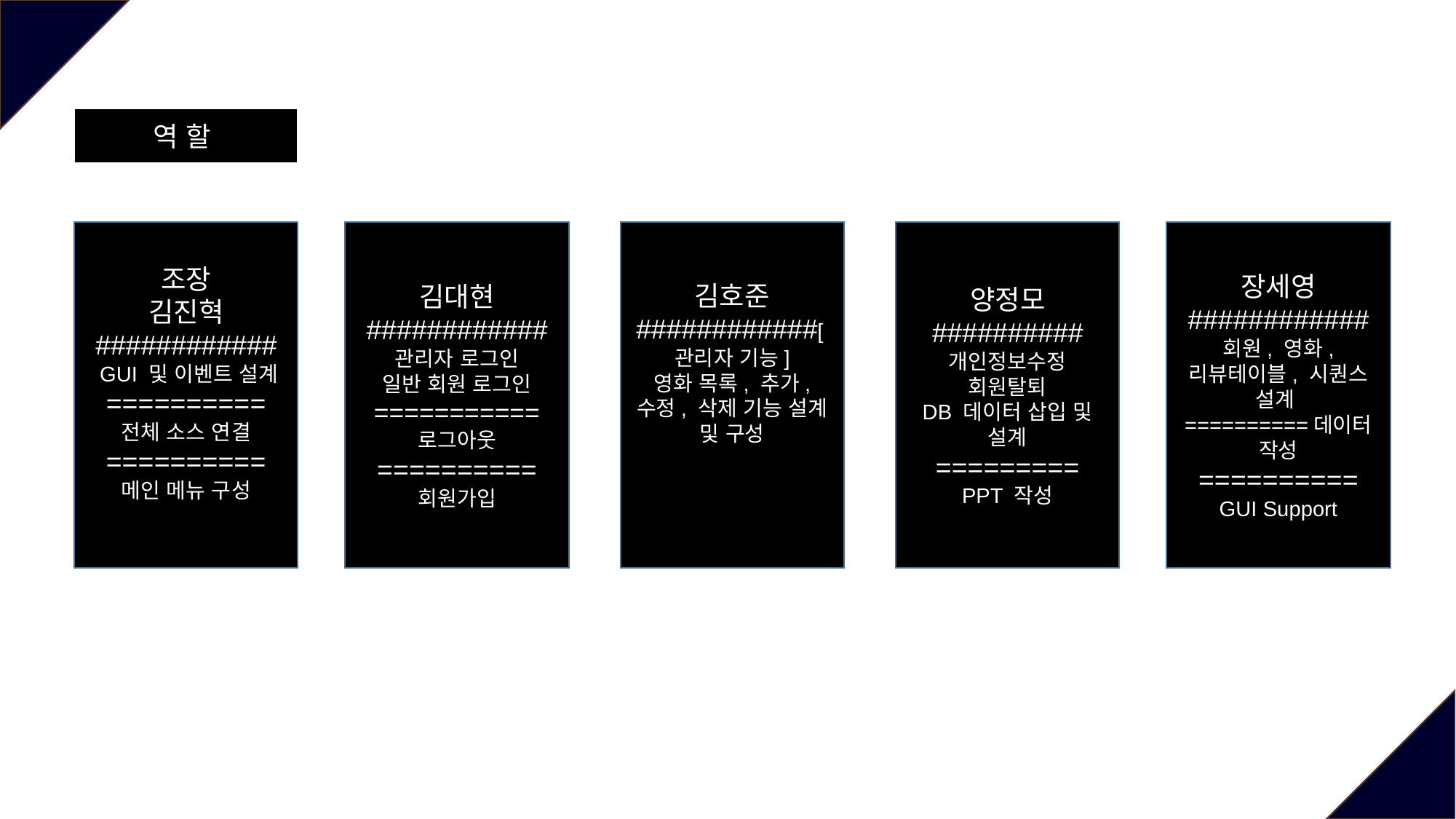

역 할
조장
김진혁
############
 GUI 및 이벤트 설계
==========
전체 소스 연결
==========
메인 메뉴 구성

김호준
############[관리자 기능]
영화 목록, 추가,
수정, 삭제 기능 설계 및 구성

장세영
############
회원, 영화, 리뷰테이블, 시퀀스 설계
==========데이터 작성
==========
GUI Support
김대현
############
관리자 로그인
일반 회원 로그인
===========
로그아웃
==========
회원가입
양정모
##########
개인정보수정
회원탈퇴
DB 데이터 삽입 및 설계
=========
PPT 작성